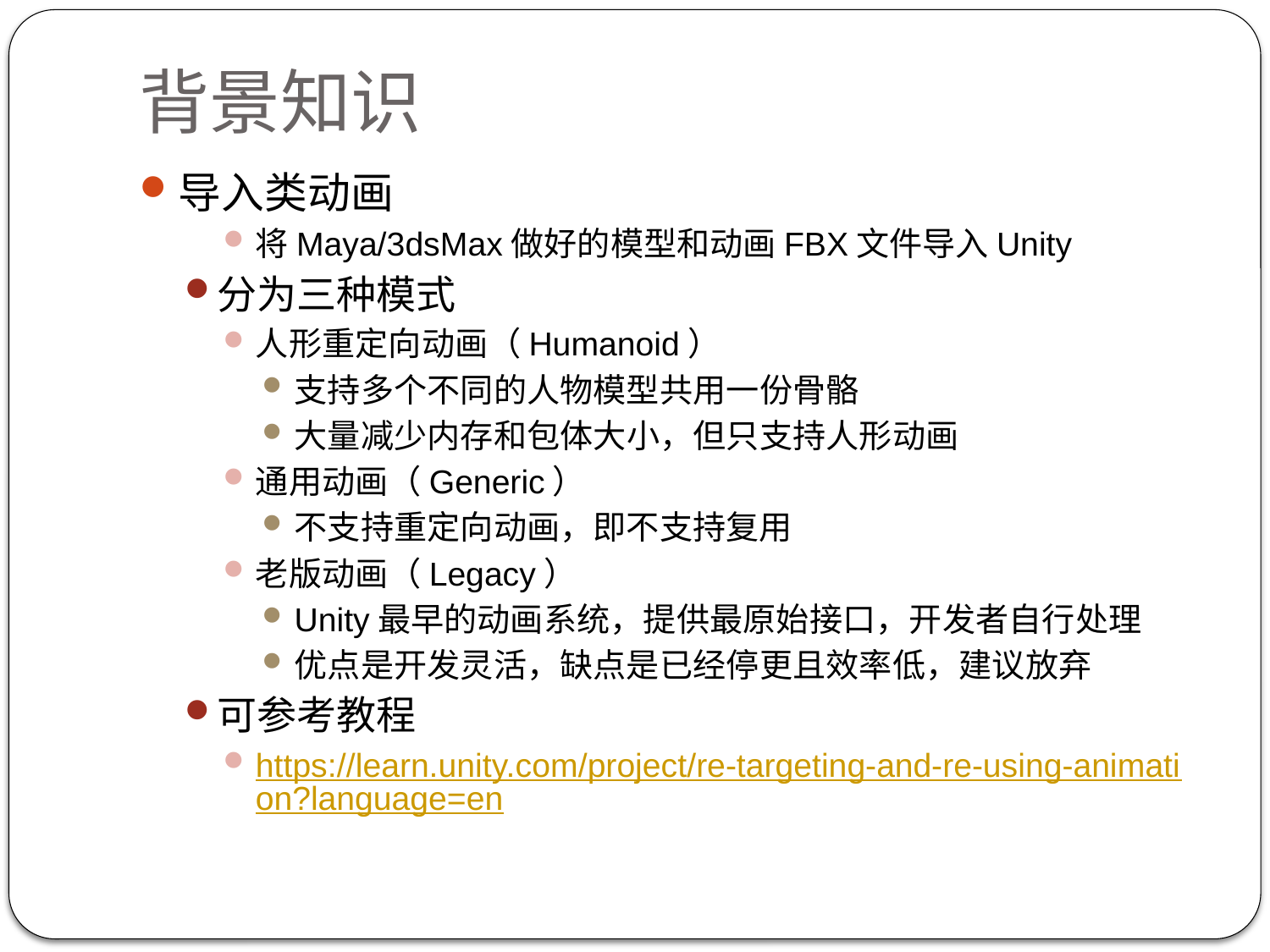

# 背景知识
导入类动画
将Maya/3dsMax做好的模型和动画FBX文件导入Unity
分为三种模式
人形重定向动画（Humanoid）
支持多个不同的人物模型共用一份骨骼
大量减少内存和包体大小，但只支持人形动画
通用动画（Generic）
不支持重定向动画，即不支持复用
老版动画（Legacy）
Unity最早的动画系统，提供最原始接口，开发者自行处理
优点是开发灵活，缺点是已经停更且效率低，建议放弃
可参考教程
https://learn.unity.com/project/re-targeting-and-re-using-animation?language=en